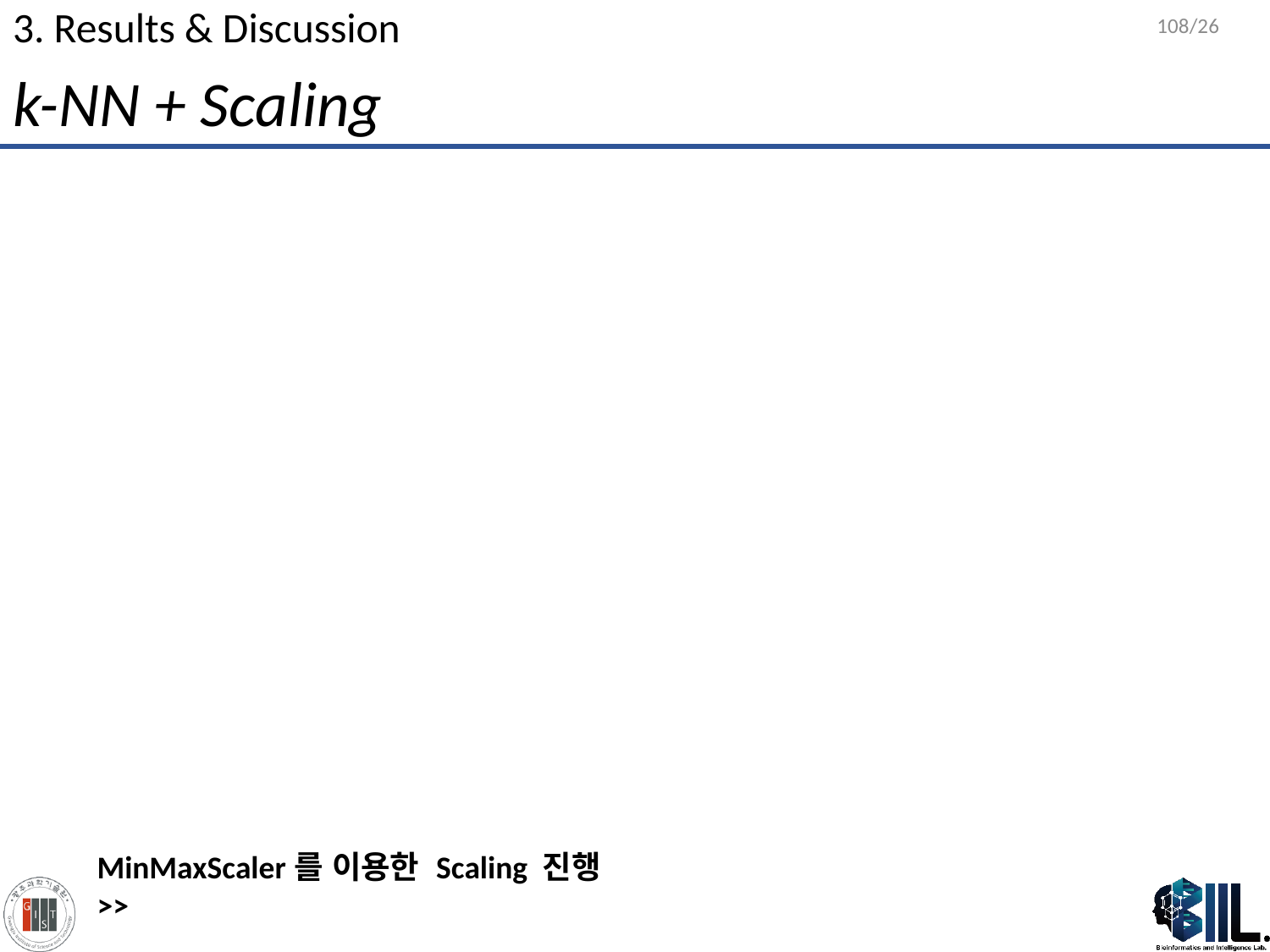

108/26
# 3. Results & Discussion
k-NN + Scaling
MinMaxScaler를 이용한 Scaling 진행
>>